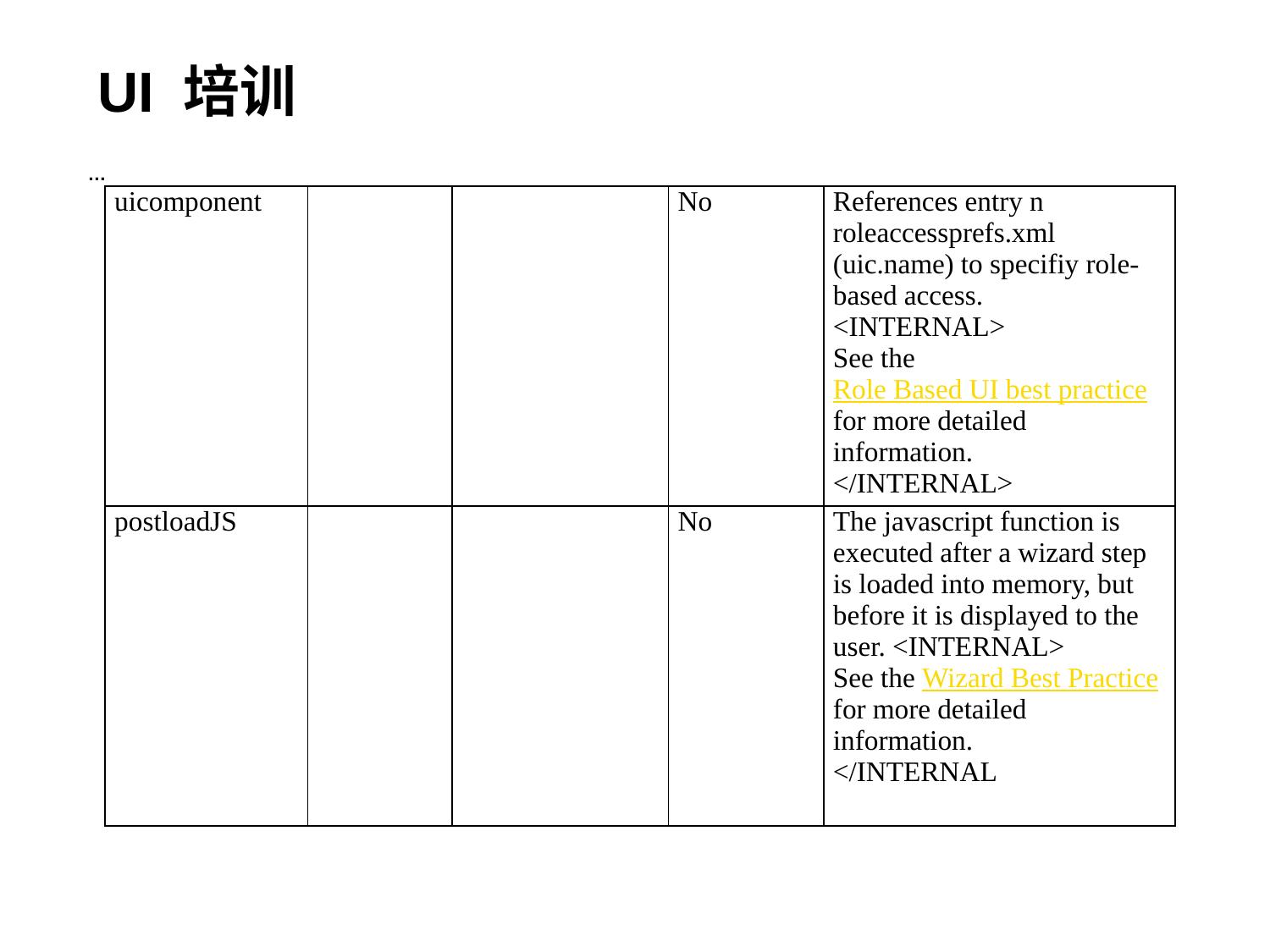

# UI 培训
…

| uicomponent |  |  | No | References entry n roleaccessprefs.xml (uic.name) to specifiy role-based access. <INTERNAL> See the Role Based UI best practice for more detailed information. </INTERNAL> |
| --- | --- | --- | --- | --- |
| postloadJS |  |  | No | The javascript function is executed after a wizard step is loaded into memory, but before it is displayed to the user. <INTERNAL> See the Wizard Best Practice for more detailed information. </INTERNAL |